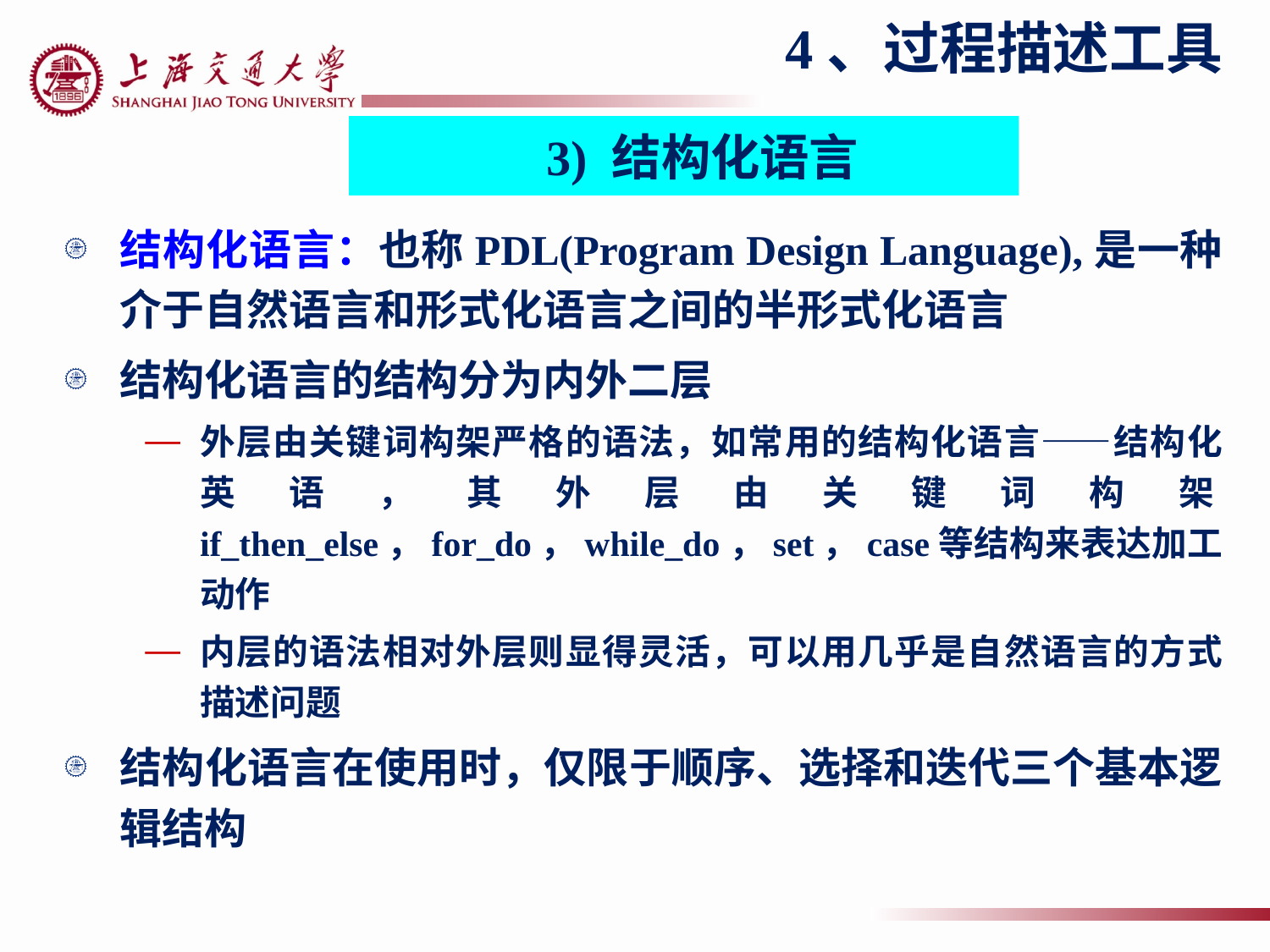

4、过程描述工具
3) 结构化语言
结构化语言：也称PDL(Program Design Language),是一种介于自然语言和形式化语言之间的半形式化语言
结构化语言的结构分为内外二层
外层由关键词构架严格的语法，如常用的结构化语言——结构化英语，其外层由关键词构架if_then_else，for_do，while_do，set，case等结构来表达加工动作
内层的语法相对外层则显得灵活，可以用几乎是自然语言的方式描述问题
结构化语言在使用时，仅限于顺序、选择和迭代三个基本逻辑结构